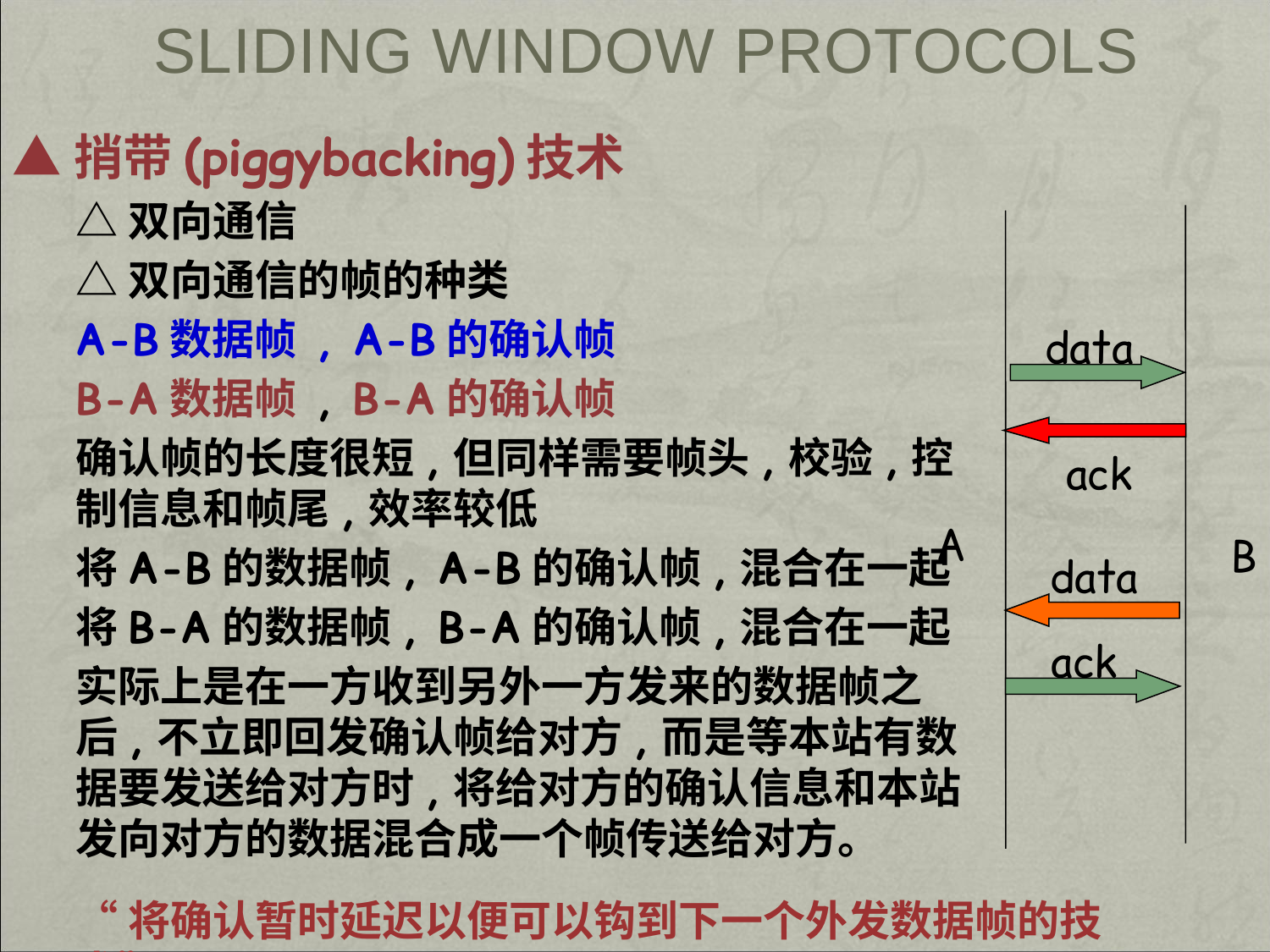

# Sliding Window Protocols
▲捎带(piggybacking)技术
△双向通信
△双向通信的帧的种类
A-B数据帧 , A-B的确认帧
B-A数据帧 , B-A的确认帧
确认帧的长度很短,但同样需要帧头,校验,控制信息和帧尾,效率较低
将A-B的数据帧, A-B的确认帧,混合在一起
将B-A的数据帧, B-A的确认帧,混合在一起
实际上是在一方收到另外一方发来的数据帧之后,不立即回发确认帧给对方,而是等本站有数据要发送给对方时,将给对方的确认信息和本站发向对方的数据混合成一个帧传送给对方。

data

ack
A
B
data

ack

“将确认暂时延迟以便可以钩到下一个外发数据帧的技术”